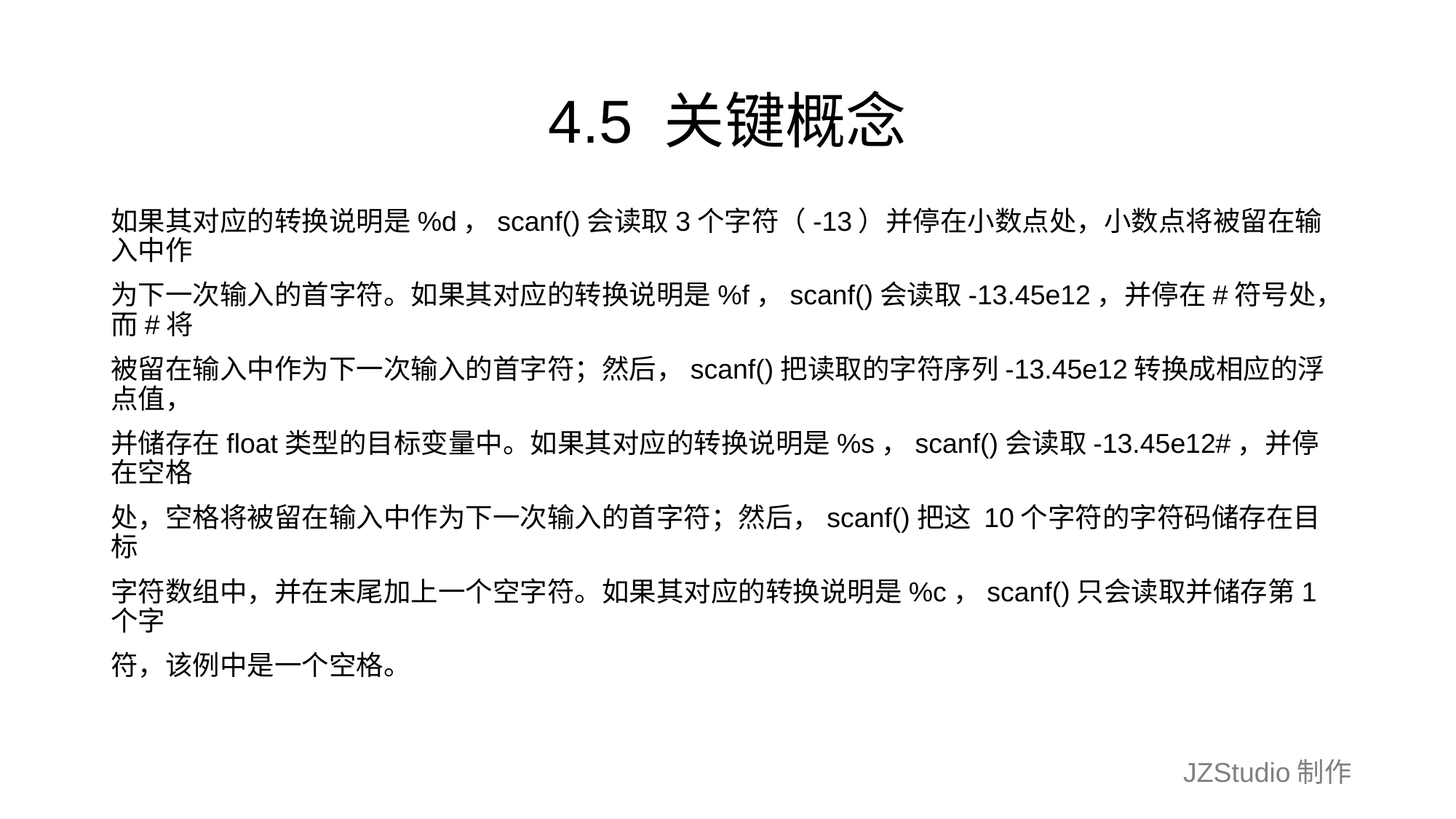

# 4.5 关键概念
如果其对应的转换说明是%d，scanf()会读取3个字符（-13）并停在小数点处，小数点将被留在输入中作
为下一次输入的首字符。如果其对应的转换说明是%f，scanf()会读取-13.45e12，并停在#符号处，而#将
被留在输入中作为下一次输入的首字符；然后，scanf()把读取的字符序列-13.45e12转换成相应的浮点值，
并储存在float类型的目标变量中。如果其对应的转换说明是%s，scanf()会读取-13.45e12#，并停在空格
处，空格将被留在输入中作为下一次输入的首字符；然后，scanf()把这 10个字符的字符码储存在目标
字符数组中，并在末尾加上一个空字符。如果其对应的转换说明是%c，scanf()只会读取并储存第1个字
符，该例中是一个空格。